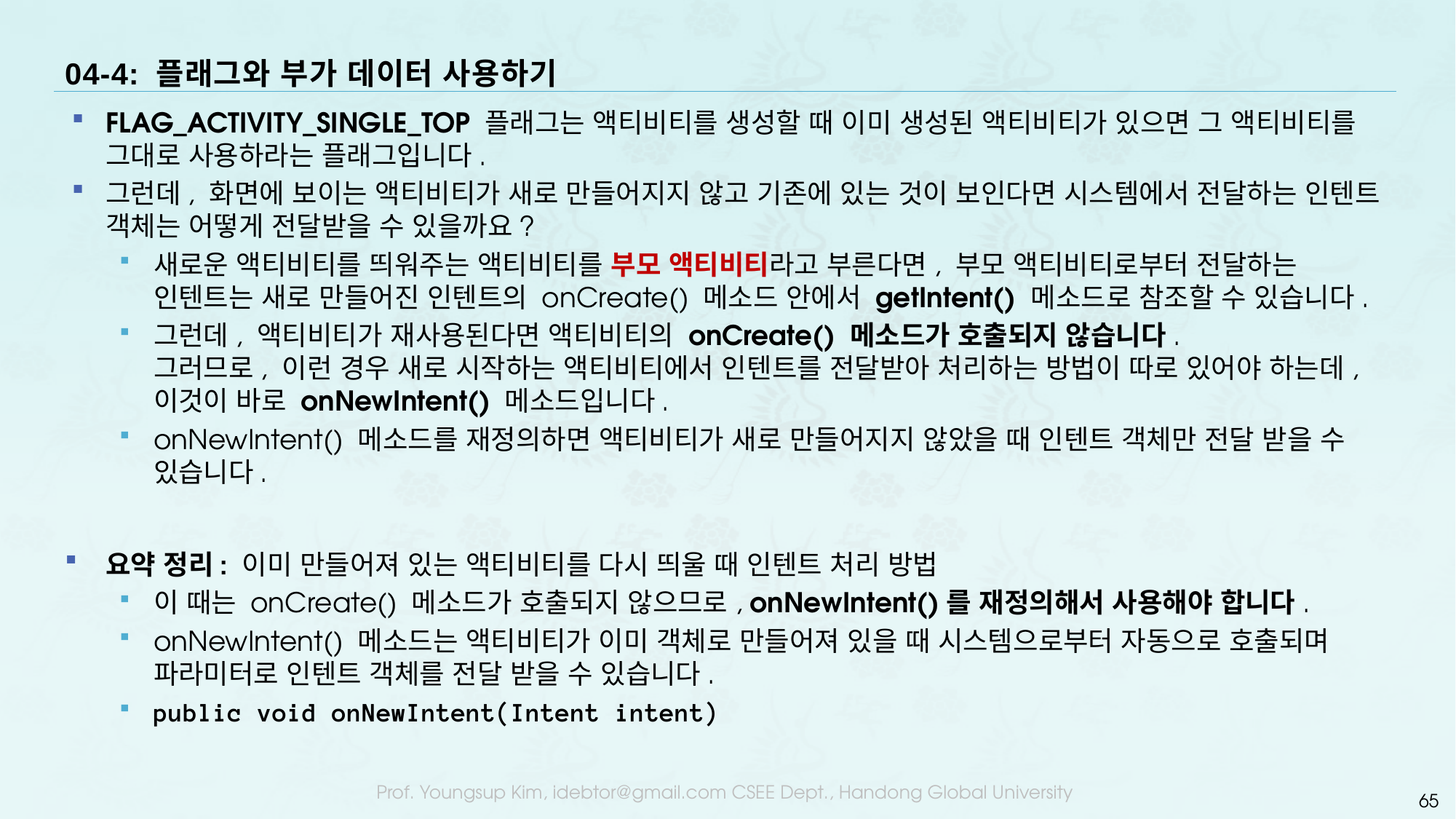

# 04-4: 플래그와 부가 데이터 사용하기
FLAG_ACTIVITY_SINGLE_TOP 플래그는 액티비티를 생성할 때 이미 생성된 액티비티가 있으면 그 액티비티를 그대로 사용하라는 플래그입니다.
그런데, 화면에 보이는 액티비티가 새로 만들어지지 않고 기존에 있는 것이 보인다면 시스템에서 전달하는 인텐트 객체는 어떻게 전달받을 수 있을까요?
새로운 액티비티를 띄워주는 액티비티를 부모 액티비티라고 부른다면, 부모 액티비티로부터 전달하는 인텐트는 새로 만들어진 인텐트의 onCreate() 메소드 안에서 getIntent() 메소드로 참조할 수 있습니다.
그런데, 액티비티가 재사용된다면 액티비티의 onCreate() 메소드가 호출되지 않습니다.
그러므로, 이런 경우 새로 시작하는 액티비티에서 인텐트를 전달받아 처리하는 방법이 따로 있어야 하는데, 이것이 바로 onNewIntent() 메소드입니다.
onNewIntent() 메소드를 재정의하면 액티비티가 새로 만들어지지 않았을 때 인텐트 객체만 전달 받을 수 있습니다.

요약 정리: 이미 만들어져 있는 액티비티를 다시 띄울 때 인텐트 처리 방법
이 때는 onCreate() 메소드가 호출되지 않으므로, onNewIntent()를 재정의해서 사용해야 합니다.
onNewIntent() 메소드는 액티비티가 이미 객체로 만들어져 있을 때 시스템으로부터 자동으로 호출되며 파라미터로 인텐트 객체를 전달 받을 수 있습니다.
public void onNewIntent(Intent intent)
65